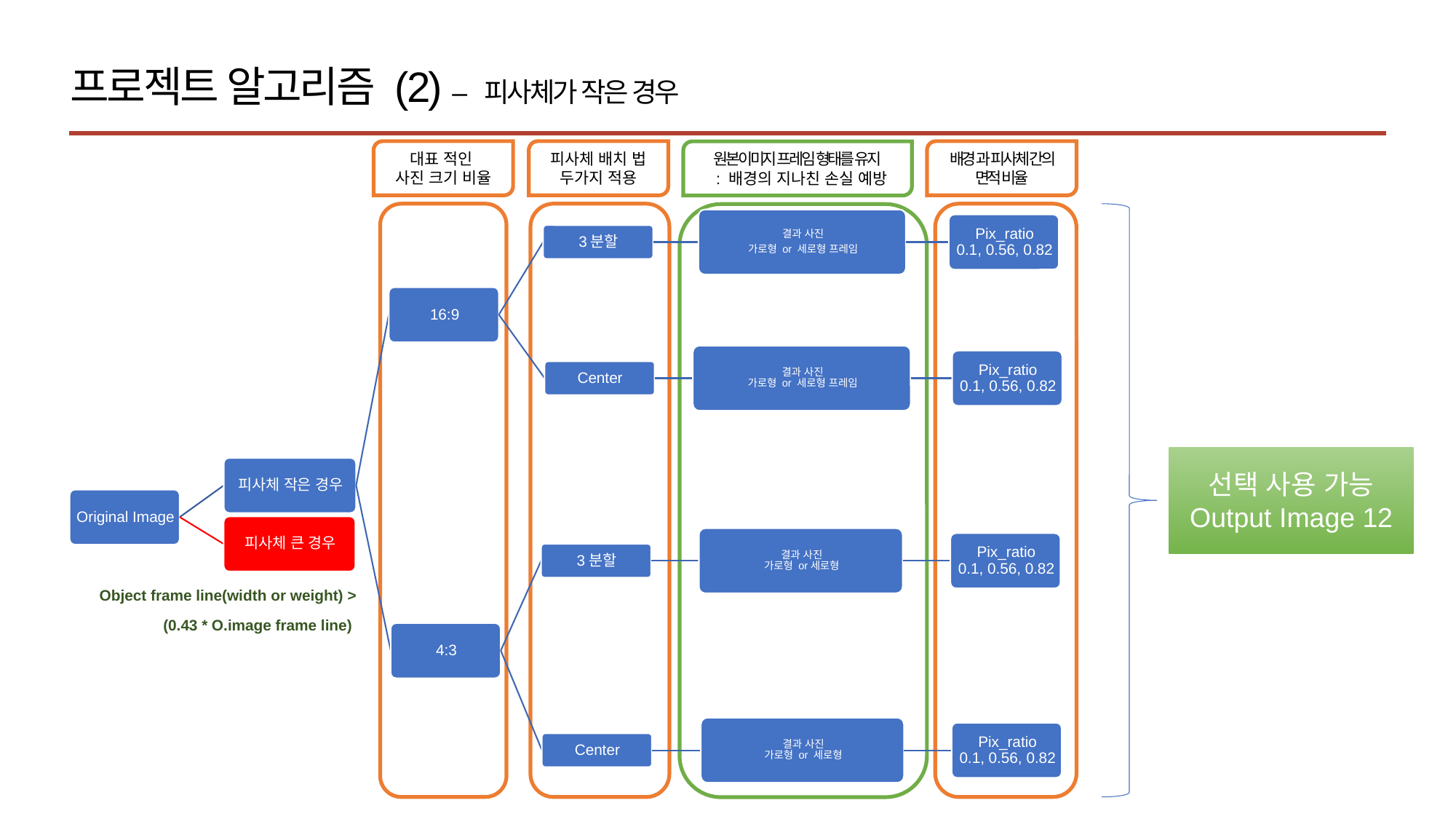

프로젝트 알고리즘 (2) –  피사체가 작은 경우
대표 적인
사진 크기 비율
피사체 배치 법
두가지 적용
배경 과 피사체 간의 면적 비율
원본이미지 프레임 형태를 유지
 : 배경의 지나친 손실 예방
Original Image

피사체 작은 경우

16:9

3분할

결과 사진
가로형 or 세로형 프레임

Pix_ratio
0.1, 0.56, 0.82

Center

결과 사진
가로형 or 세로형 프레임

Pix_ratio
0.1, 0.56, 0.82

4:3

3분할

결과 사진
가로형 or세로형

Pix_ratio
0.1, 0.56, 0.82

Center

결과 사진
가로형 or 세로형

Pix_ratio
0.1, 0.56, 0.82

피사체 큰 경우

선택 사용 가능
Output Image 12
Object frame line(width or weight) >
(0.43 * O.image frame line)